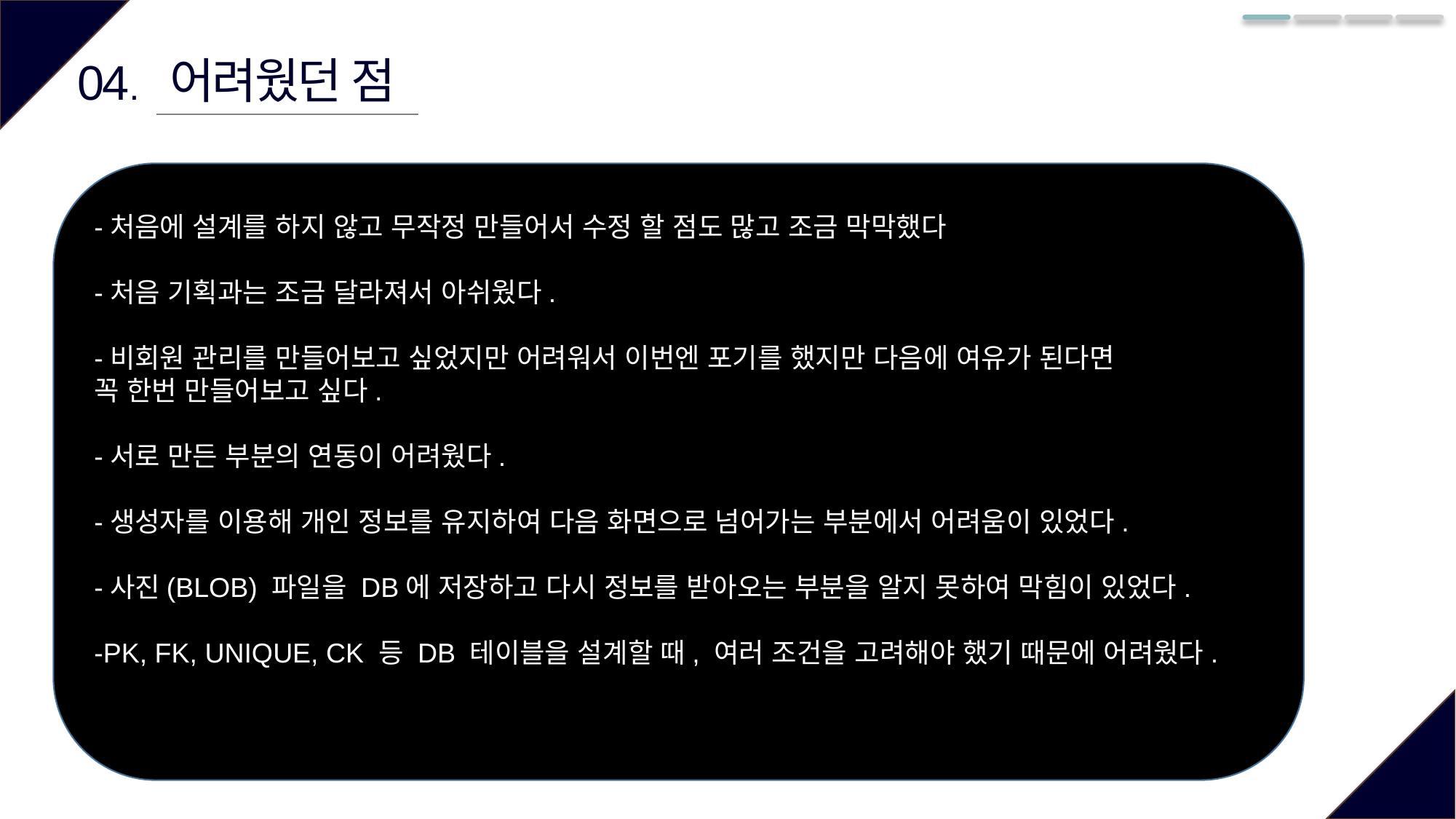

어려웠던 점
04.
-처음에 설계를 하지 않고 무작정 만들어서 수정 할 점도 많고 조금 막막했다

-처음 기획과는 조금 달라져서 아쉬웠다.

-비회원 관리를 만들어보고 싶었지만 어려워서 이번엔 포기를 했지만 다음에 여유가 된다면
꼭 한번 만들어보고 싶다.

-서로 만든 부분의 연동이 어려웠다.

-생성자를 이용해 개인 정보를 유지하여 다음 화면으로 넘어가는 부분에서 어려움이 있었다.

-사진(BLOB) 파일을 DB에 저장하고 다시 정보를 받아오는 부분을 알지 못하여 막힘이 있었다.

-PK, FK, UNIQUE, CK 등 DB 테이블을 설계할 때, 여러 조건을 고려해야 했기 때문에 어려웠다.